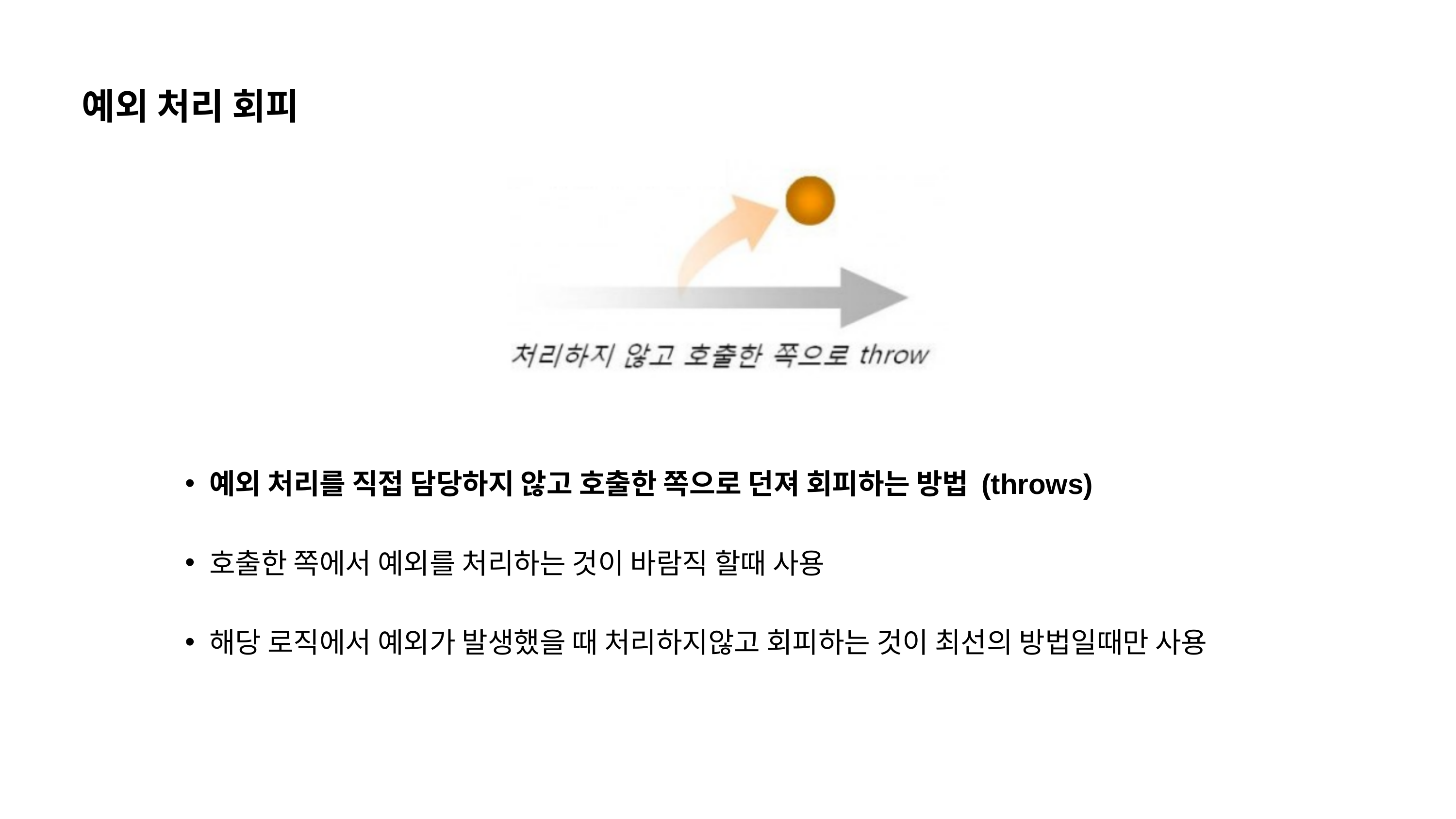

예외 처리 회피

예외 처리를 직접 담당하지 않고 호출한 쪽으로 던져 회피하는 방법 (throws)

호출한 쪽에서 예외를 처리하는 것이 바람직 할때 사용

해당 로직에서 예외가 발생했을 때 처리하지않고 회피하는 것이 최선의 방법일때만 사용